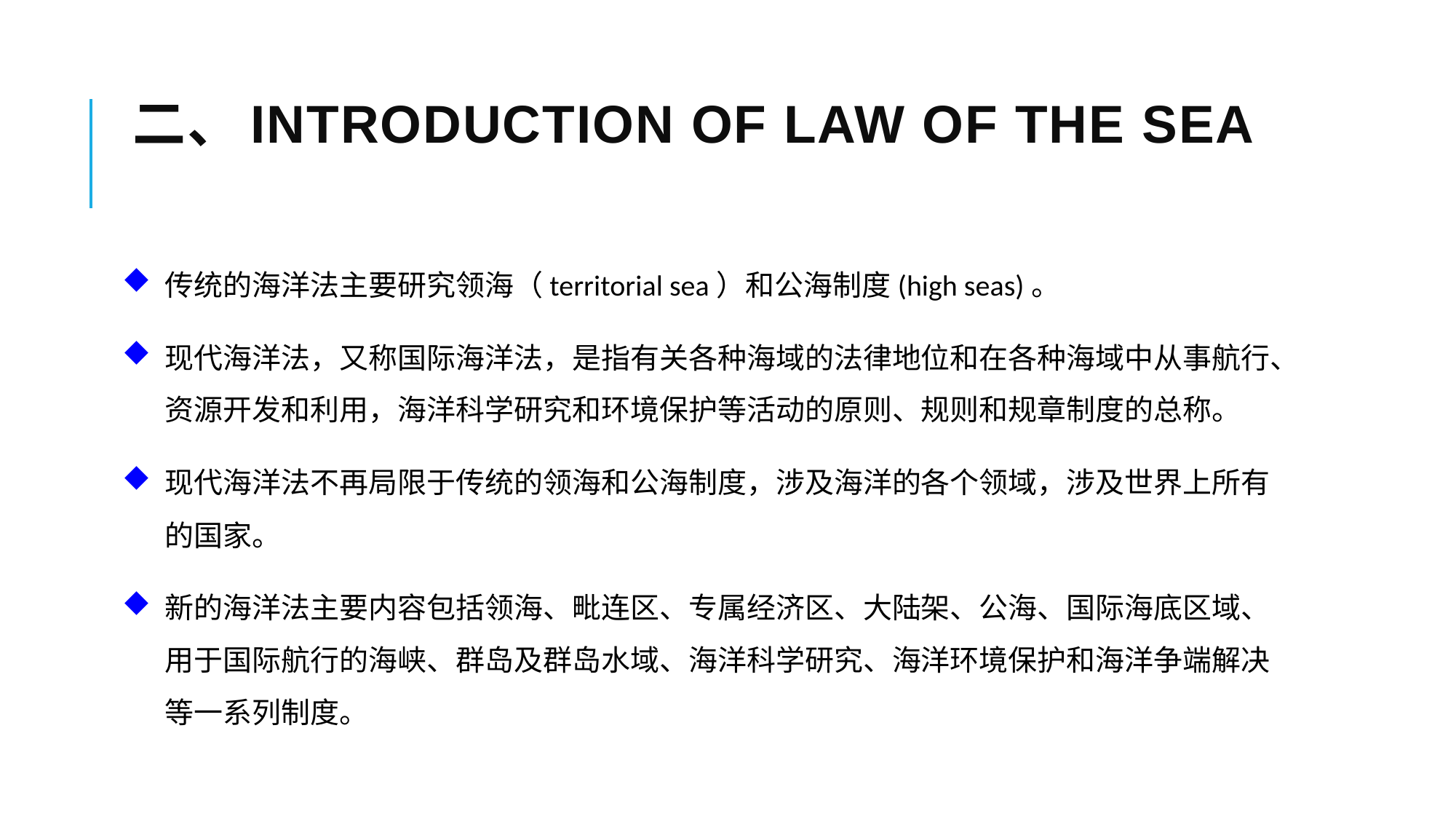

# 二、Introduction of Law of The Sea
传统的海洋法主要研究领海（territorial sea）和公海制度(high seas)。
现代海洋法，又称国际海洋法，是指有关各种海域的法律地位和在各种海域中从事航行、资源开发和利用，海洋科学研究和环境保护等活动的原则、规则和规章制度的总称。
现代海洋法不再局限于传统的领海和公海制度，涉及海洋的各个领域，涉及世界上所有的国家。
新的海洋法主要内容包括领海、毗连区、专属经济区、大陆架、公海、国际海底区域、用于国际航行的海峡、群岛及群岛水域、海洋科学研究、海洋环境保护和海洋争端解决等一系列制度。